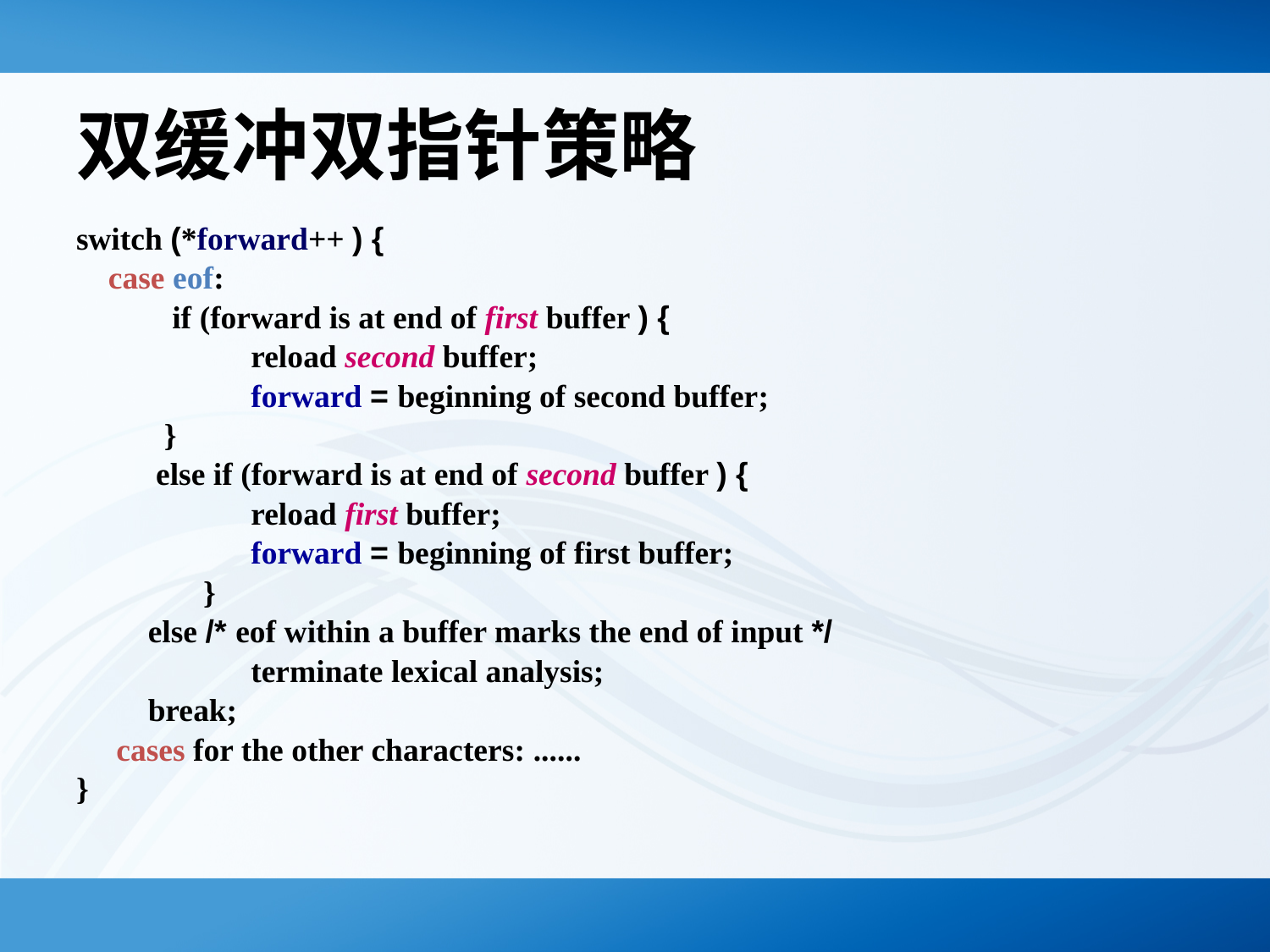

# 双缓冲双指针策略
switch (*forward++ ) {
    case eof:
	      if (forward is at end of first buffer ) {
		reload second buffer;
		forward = beginning of second buffer;
	     }
	    else if (forward is at end of second buffer ) {
		reload first buffer;
		forward = beginning of first buffer;
}
	   else /* eof within a buffer marks the end of input */
		terminate lexical analysis;
	   break;
     cases for the other characters: ......
}